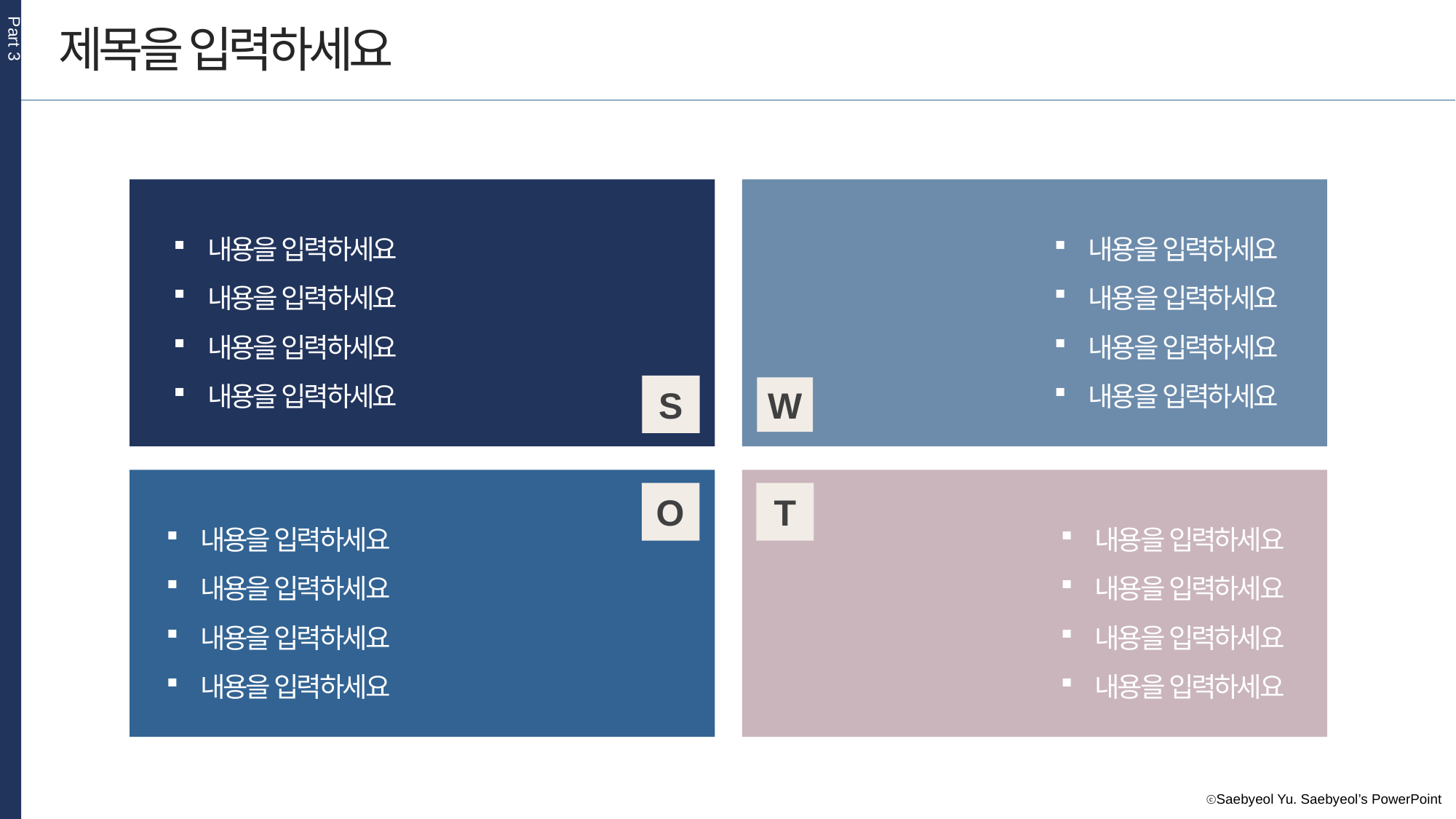

Part 3
제목을 입력하세요

내용을 입력하세요
내용을 입력하세요
내용을 입력하세요
내용을 입력하세요
내용을 입력하세요
내용을 입력하세요
내용을 입력하세요
내용을 입력하세요

S
W

T
O
내용을 입력하세요
내용을 입력하세요
내용을 입력하세요
내용을 입력하세요
내용을 입력하세요
내용을 입력하세요
내용을 입력하세요
내용을 입력하세요